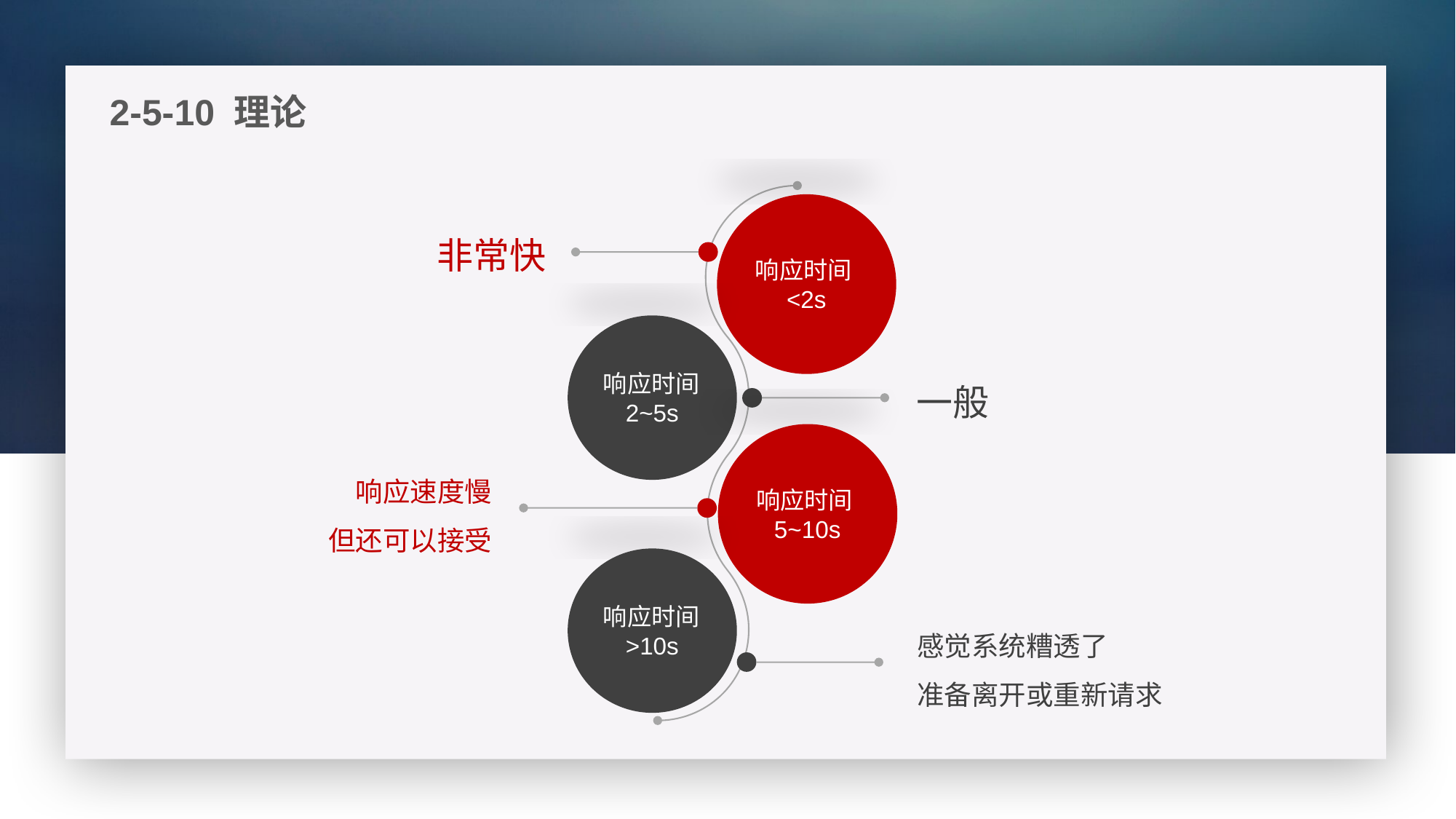

2-5-10 理论

响应时间<2s
非常快

响应时间2~5s
一般

响应时间5~10s
响应速度慢
但还可以接受

响应时间>10s
感觉系统糟透了
准备离开或重新请求